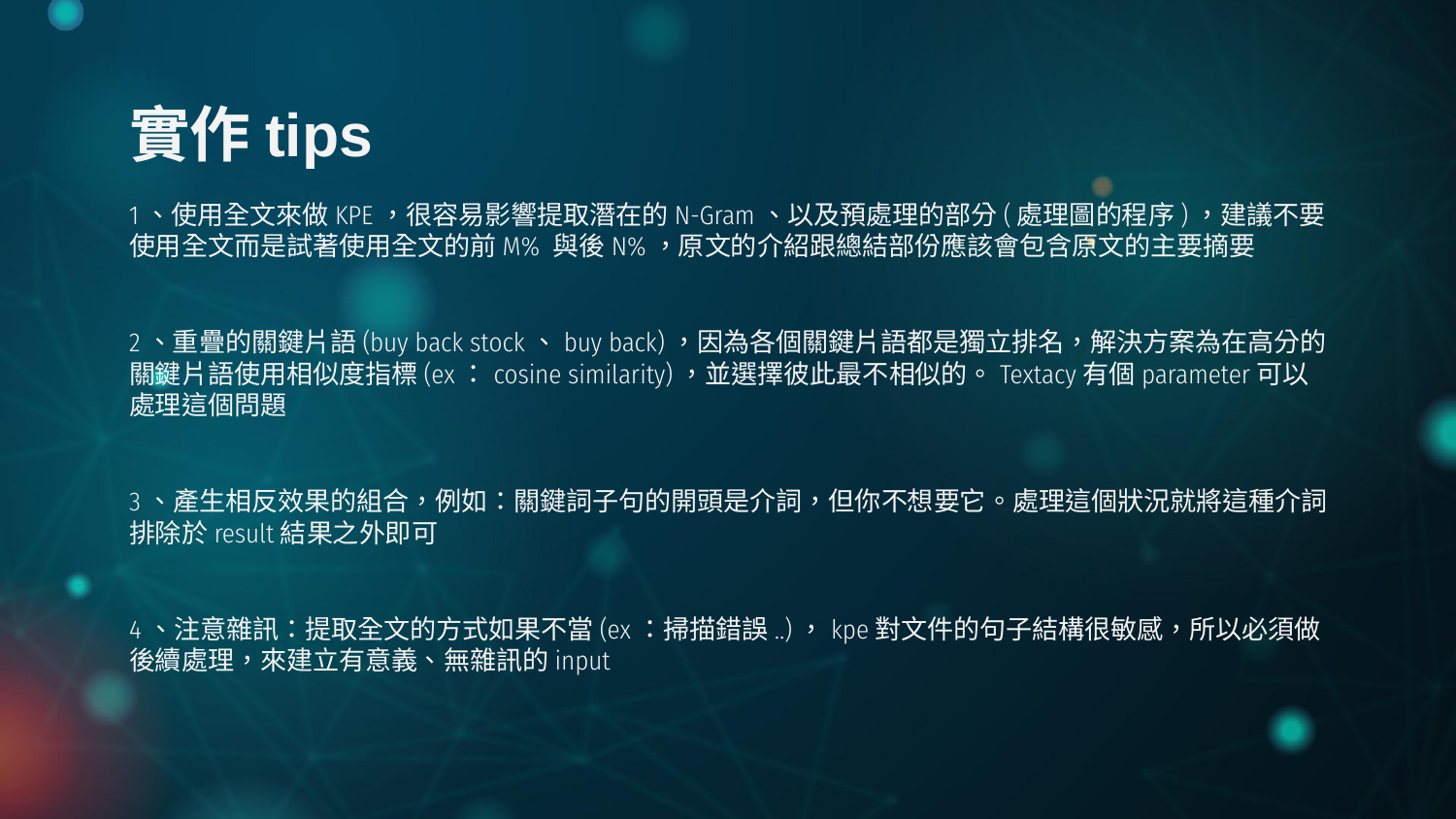

# 實作tips
1、使用全文來做KPE，很容易影響提取潛在的N-Gram、以及預處理的部分(處理圖的程序)，建議不要使用全文而是試著使用全文的前M% 與後N%，原文的介紹跟總結部份應該會包含原文的主要摘要
2、重疊的關鍵片語(buy back stock、buy back)，因為各個關鍵片語都是獨立排名，解決方案為在高分的關鍵片語使用相似度指標(ex：cosine similarity)，並選擇彼此最不相似的。Textacy有個parameter可以處理這個問題
3、產生相反效果的組合，例如：關鍵詞子句的開頭是介詞，但你不想要它。處理這個狀況就將這種介詞排除於result結果之外即可
4、注意雜訊：提取全文的方式如果不當(ex：掃描錯誤..)，kpe對文件的句子結構很敏感，所以必須做後續處理，來建立有意義、無雜訊的input